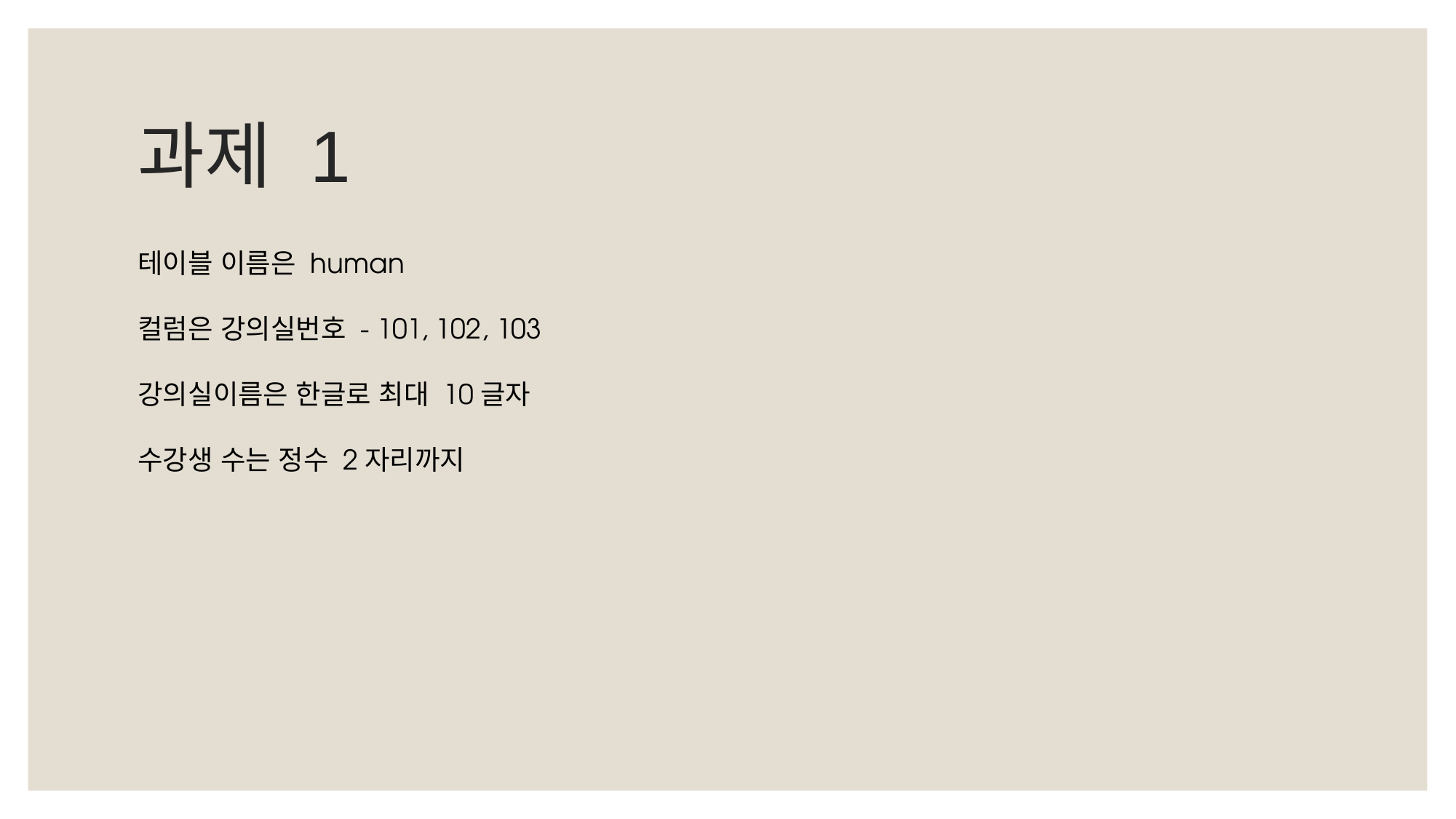

# 과제 1
테이블 이름은 human
컬럼은 강의실번호 - 101, 102, 103
강의실이름은 한글로 최대 10글자
수강생 수는 정수 2자리까지